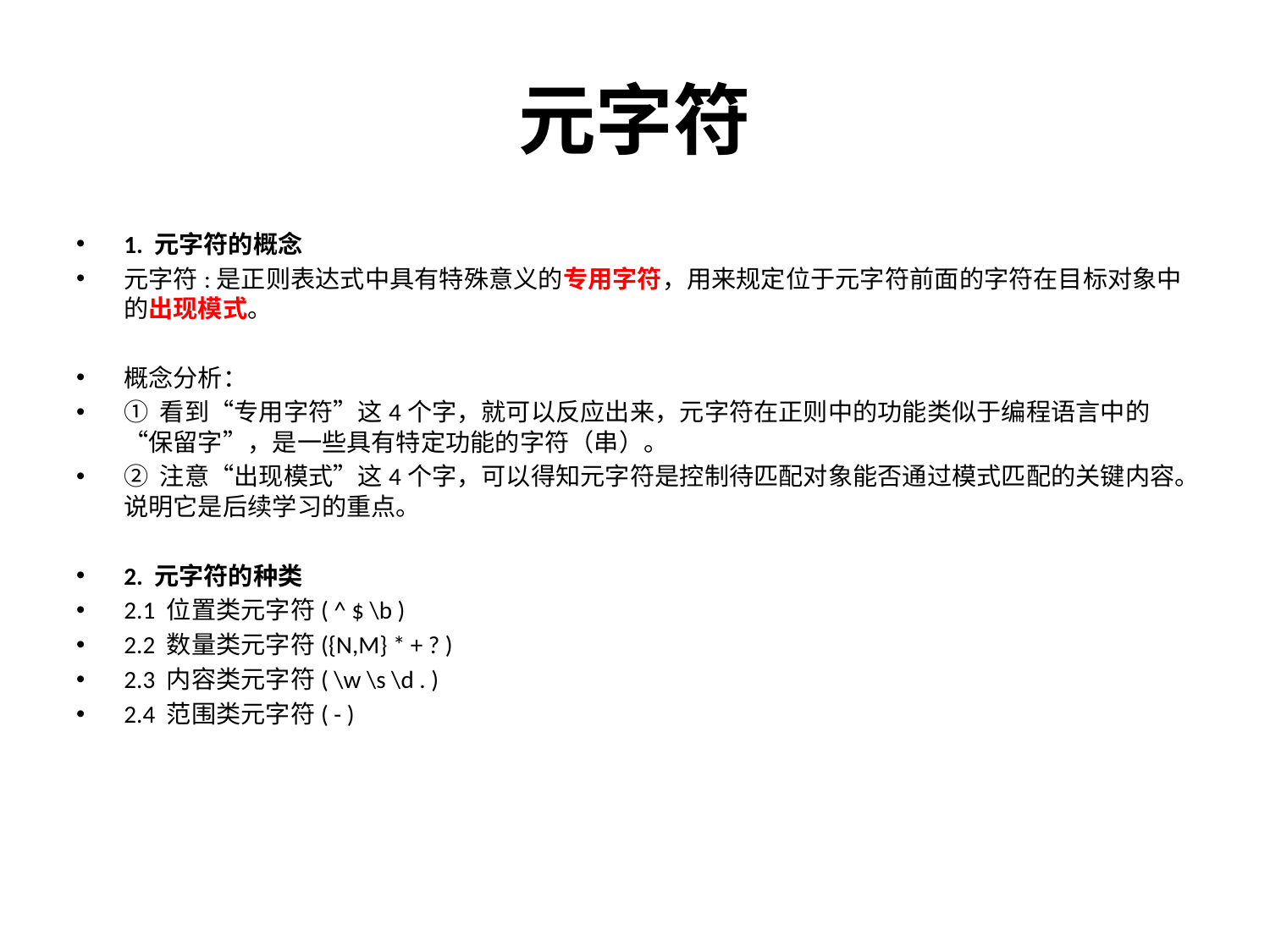

# 元字符
1. 元字符的概念
元字符:是正则表达式中具有特殊意义的专用字符，用来规定位于元字符前面的字符在目标对象中的出现模式。

概念分析：
① 看到“专用字符”这4个字，就可以反应出来，元字符在正则中的功能类似于编程语言中的“保留字”，是一些具有特定功能的字符（串）。
② 注意“出现模式”这4个字，可以得知元字符是控制待匹配对象能否通过模式匹配的关键内容。说明它是后续学习的重点。

2. 元字符的种类
2.1 位置类元字符( ^ $ \b )
2.2 数量类元字符({N,M} * + ? )
2.3 内容类元字符( \w \s \d . )
2.4 范围类元字符( - )